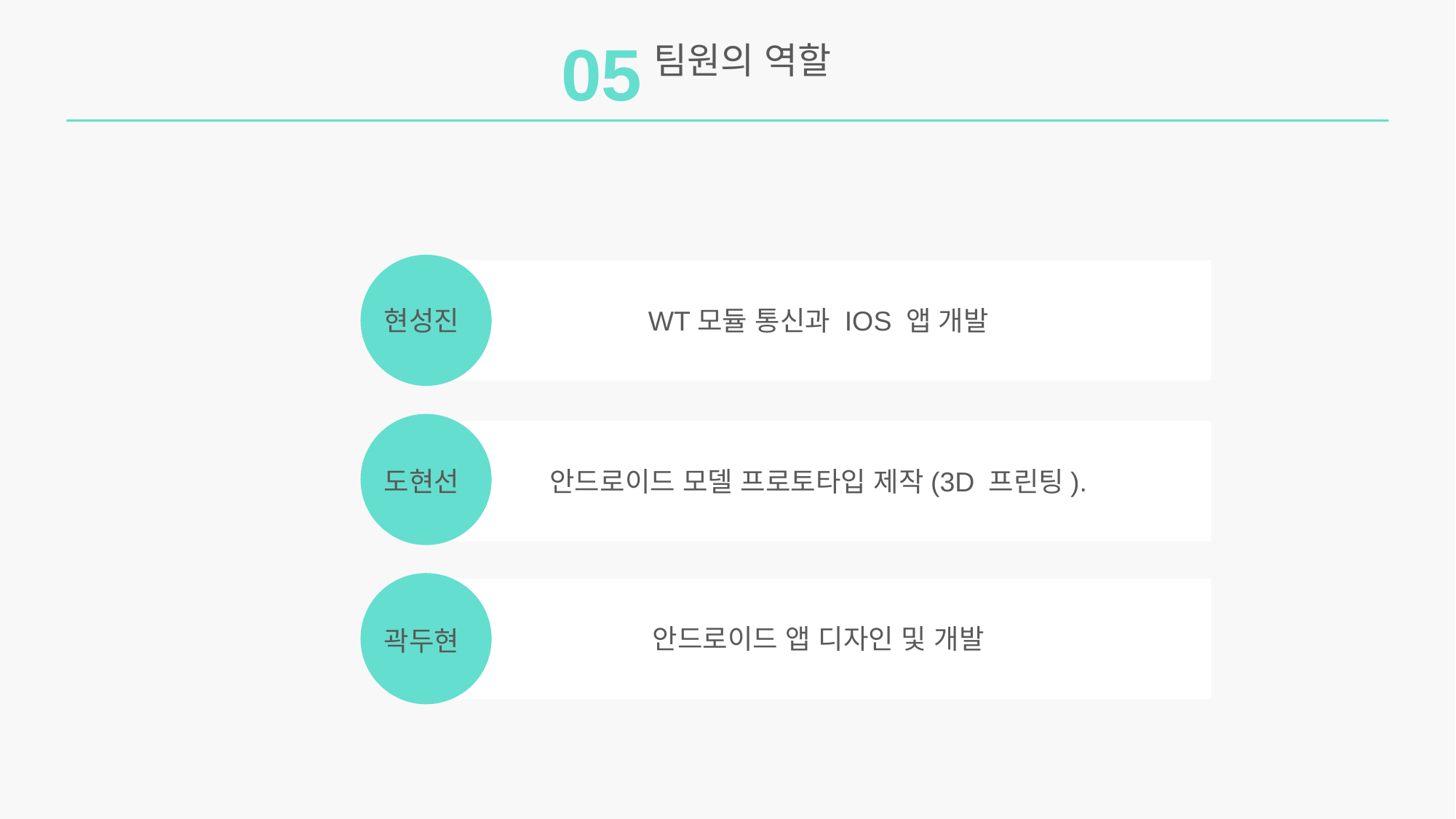

05
팀원의 역할

현성진
WT모듈 통신과 IOS 앱 개발

안드로이드 모델 프로토타입 제작(3D 프린팅).
도현선

안드로이드 앱 디자인 및 개발
곽두현